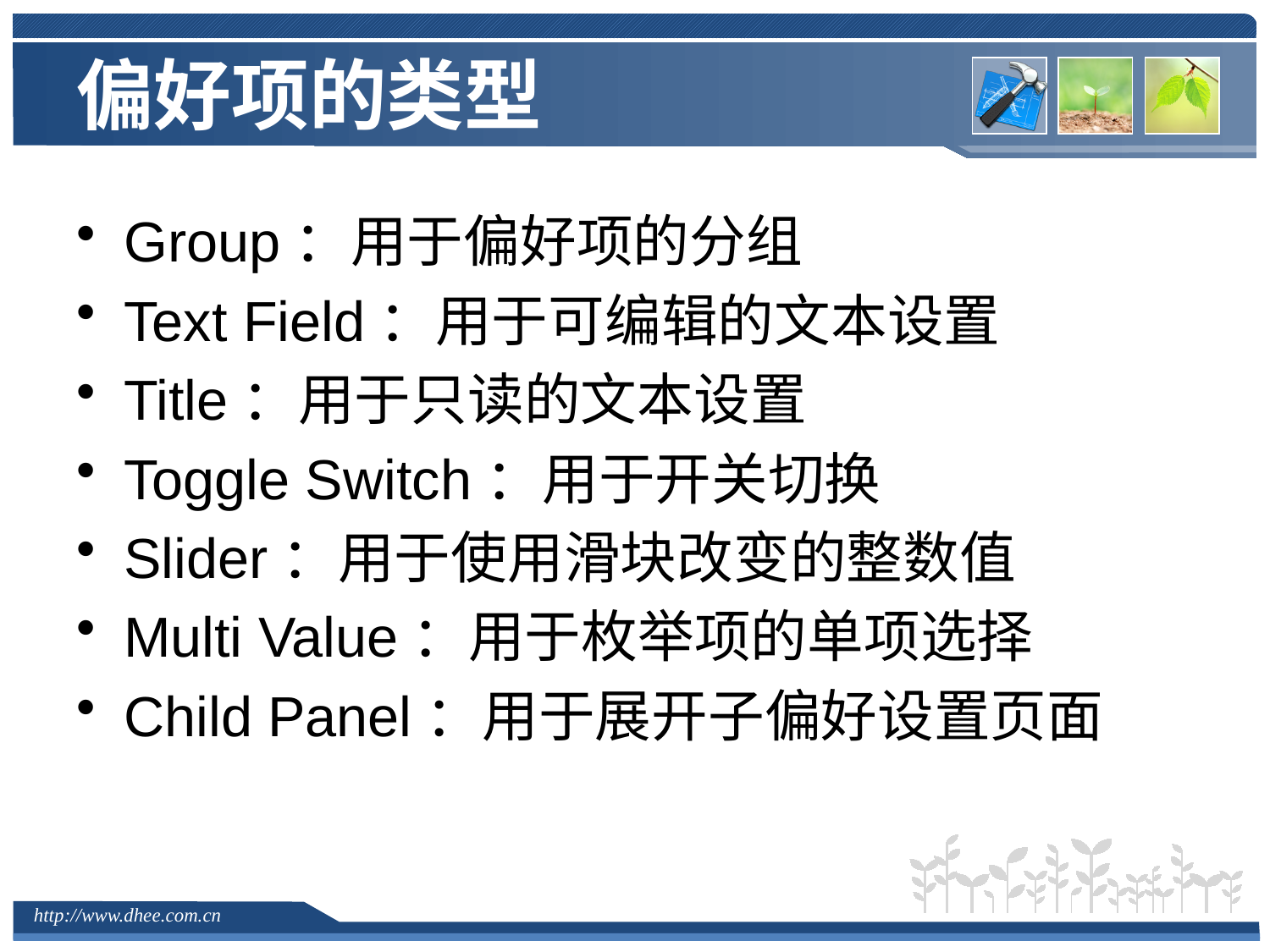

# 偏好项的类型
Group：用于偏好项的分组
Text Field：用于可编辑的文本设置
Title：用于只读的文本设置
Toggle Switch：用于开关切换
Slider：用于使用滑块改变的整数值
Multi Value：用于枚举项的单项选择
Child Panel：用于展开子偏好设置页面